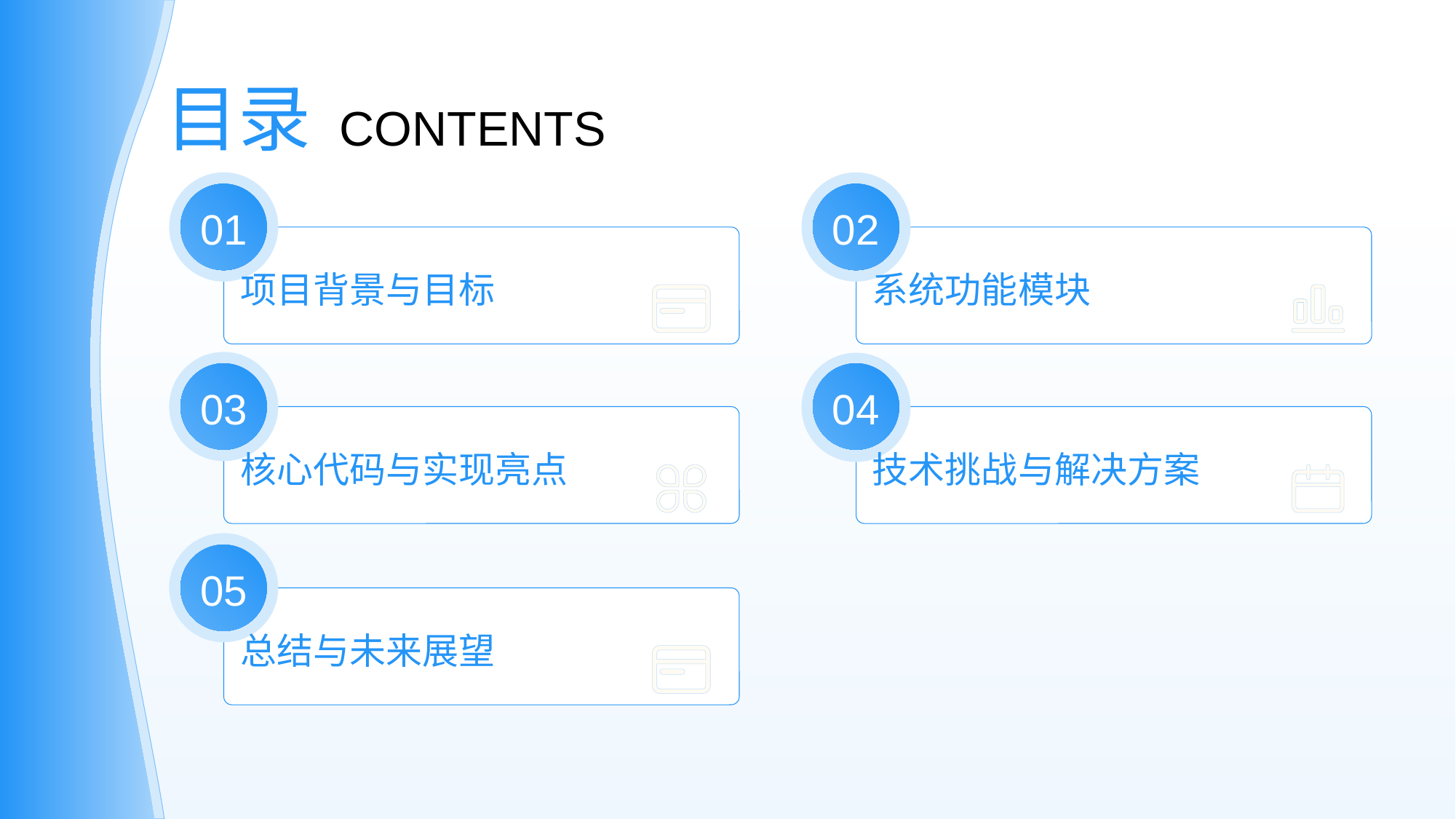

目录
CONTENTS

01
02

项目背景与目标
系统功能模块

03
04

核心代码与实现亮点
技术挑战与解决方案

05

总结与未来展望